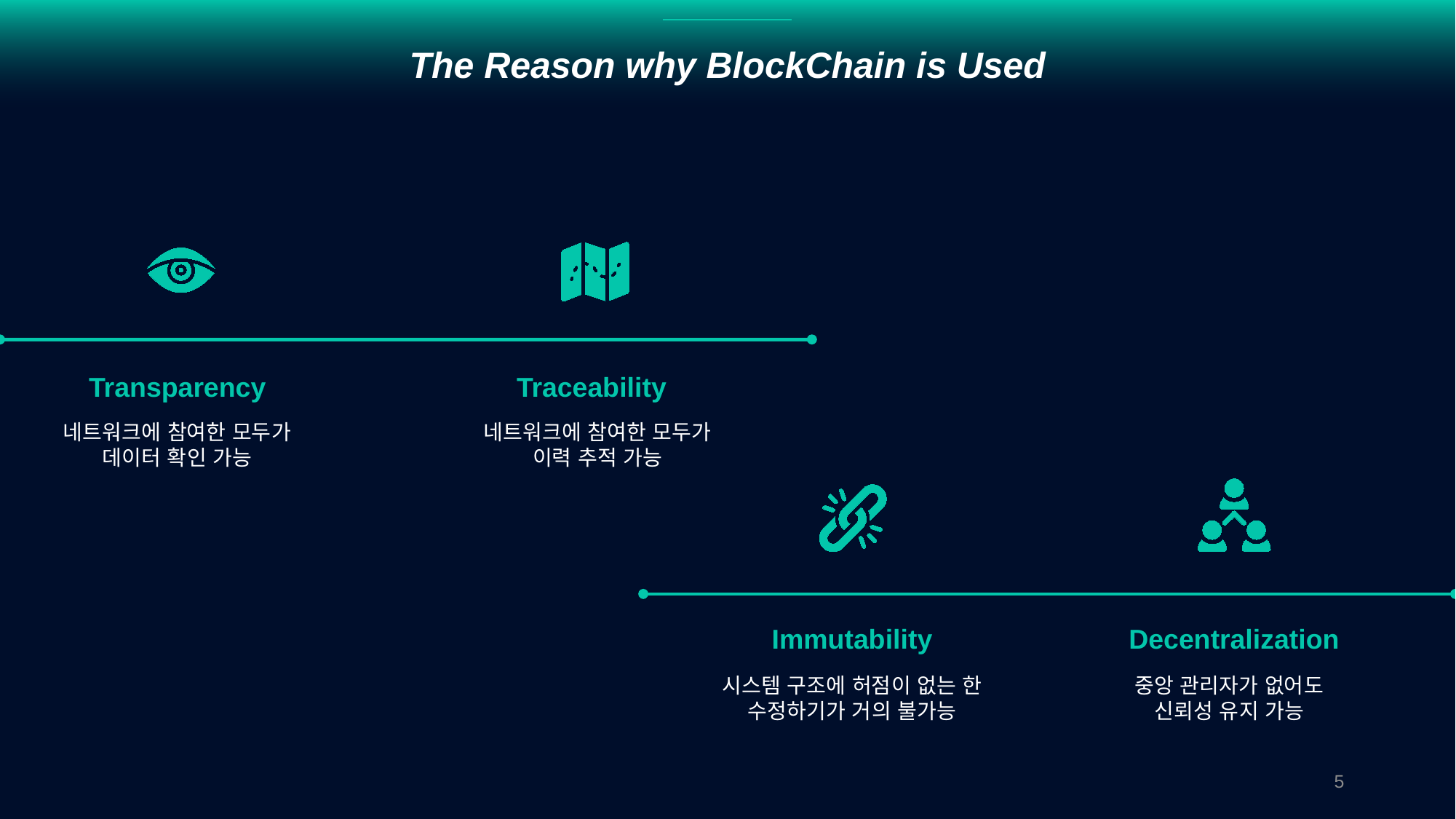

The Reason why BlockChain is Used

Traceability
Transparency
네트워크에 참여한 모두가
데이터 확인 가능
네트워크에 참여한 모두가
이력 추적 가능

Immutability
Decentralization
중앙 관리자가 없어도
신뢰성 유지 가능
시스템 구조에 허점이 없는 한
수정하기가 거의 불가능
5